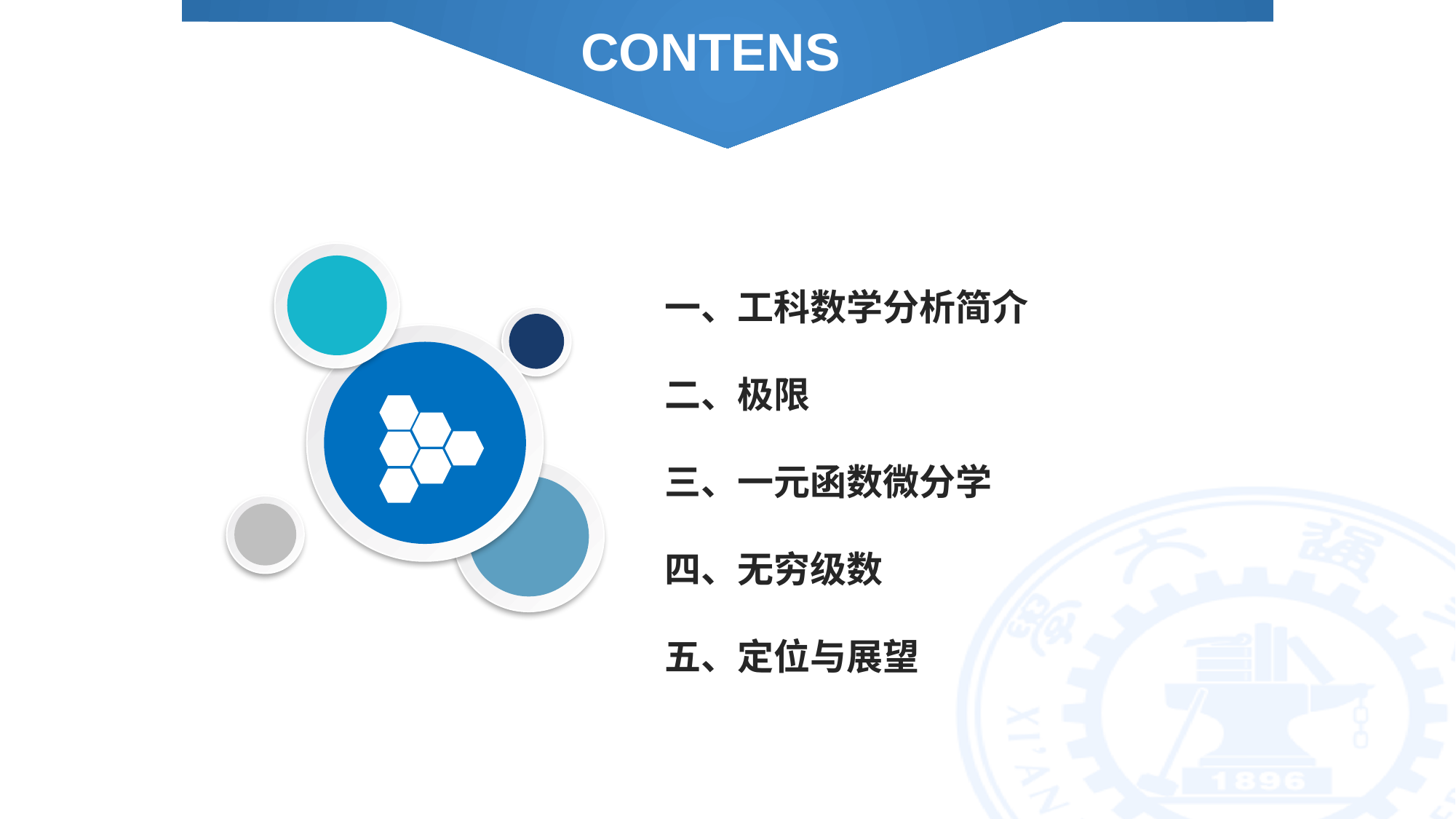

CONTENS

CONTENTS
一、工科数学分析简介
二、极限
三、一元函数微分学
四、无穷级数
五、定位与展望